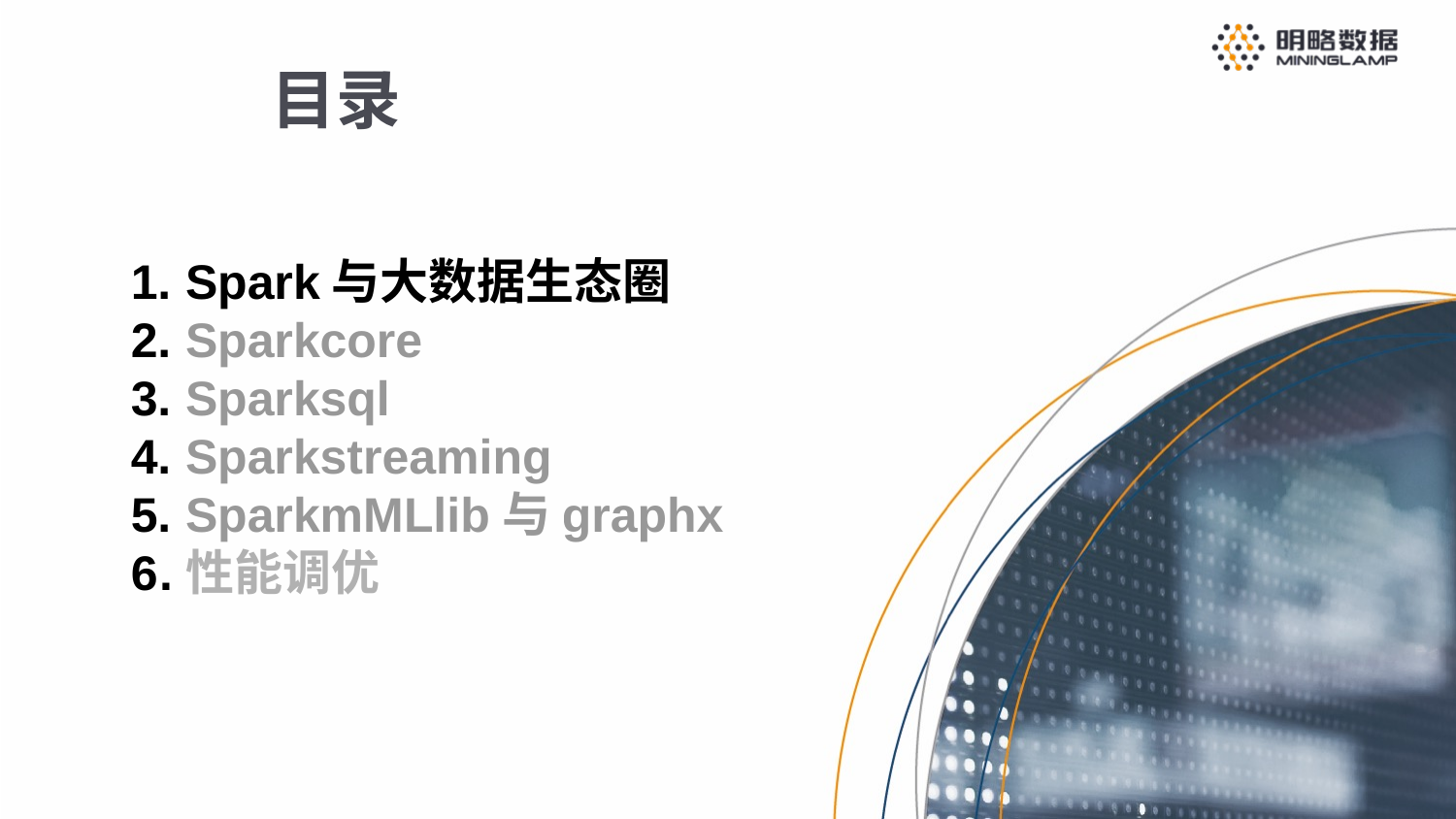

目录
Spark与大数据生态圈
Sparkcore
Sparksql
Sparkstreaming
SparkmMLlib与graphx
性能调优